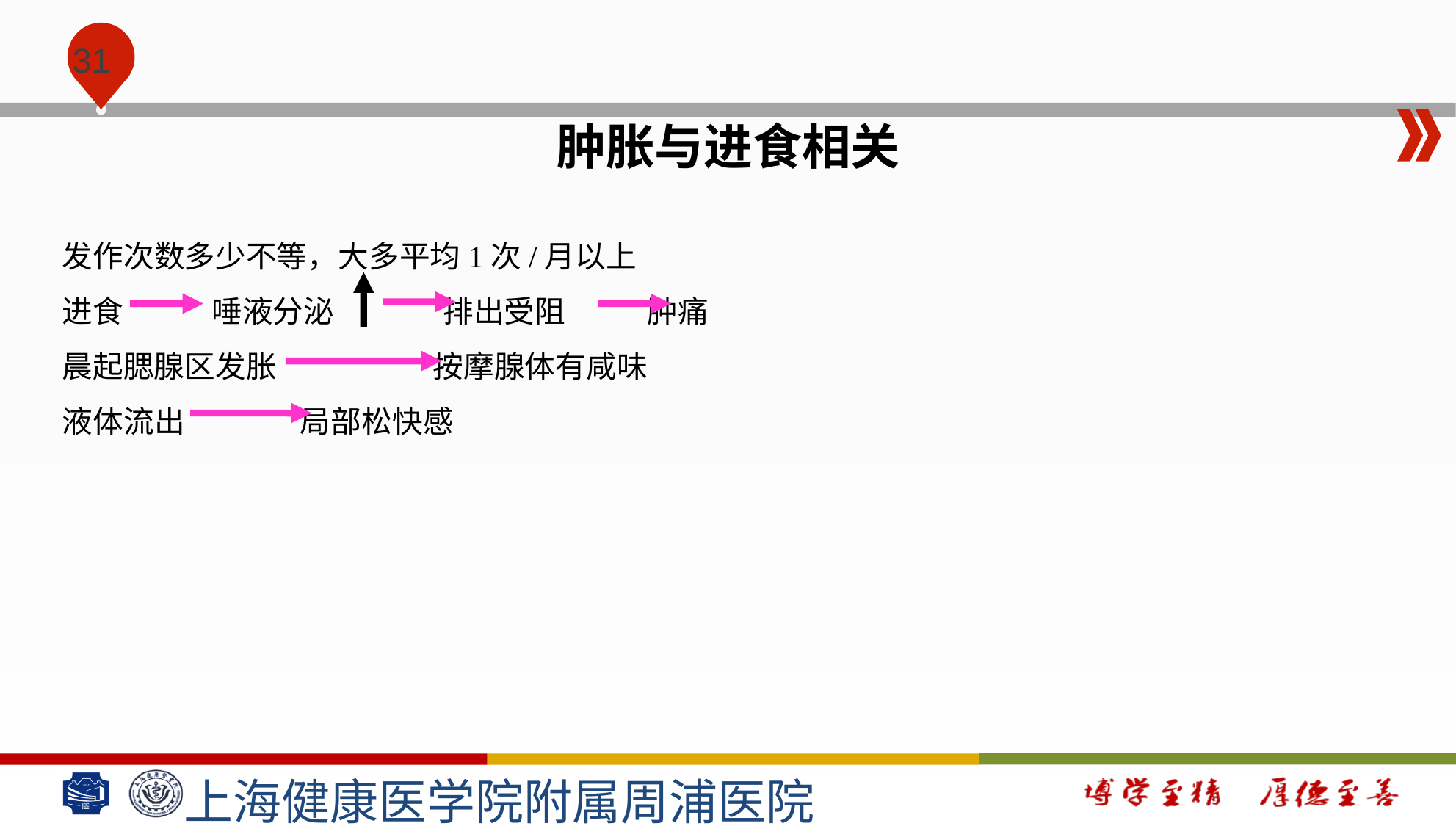

#

肿胀与进食相关
发作次数多少不等，大多平均1次/月以上
进食             唾液分泌                排出受阻            肿痛
晨起腮腺区发胀                       按摩腺体有咸味
液体流出                 局部松快感